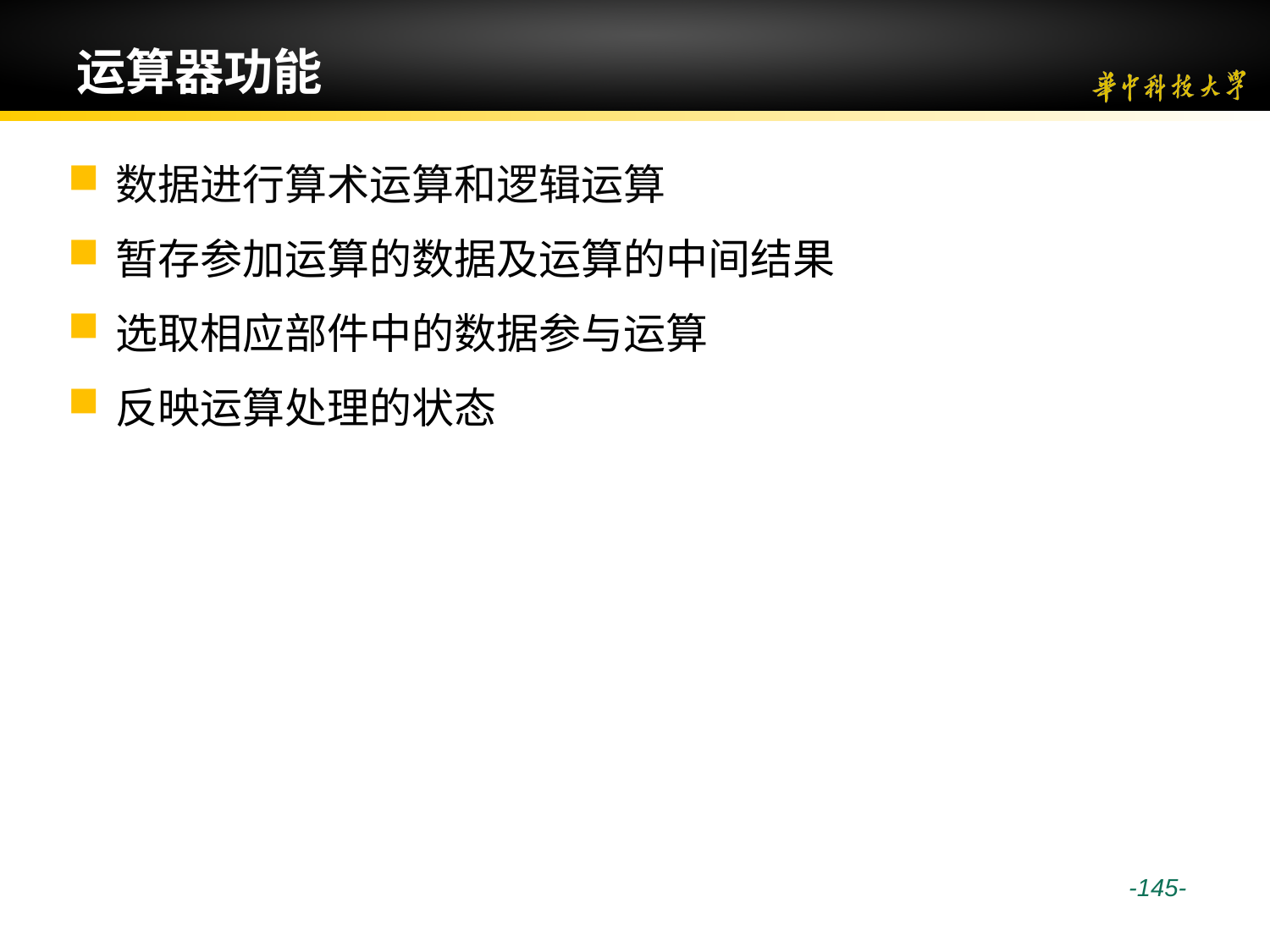

# 运算器功能
数据进行算术运算和逻辑运算
暂存参加运算的数据及运算的中间结果
选取相应部件中的数据参与运算
反映运算处理的状态

 -145-